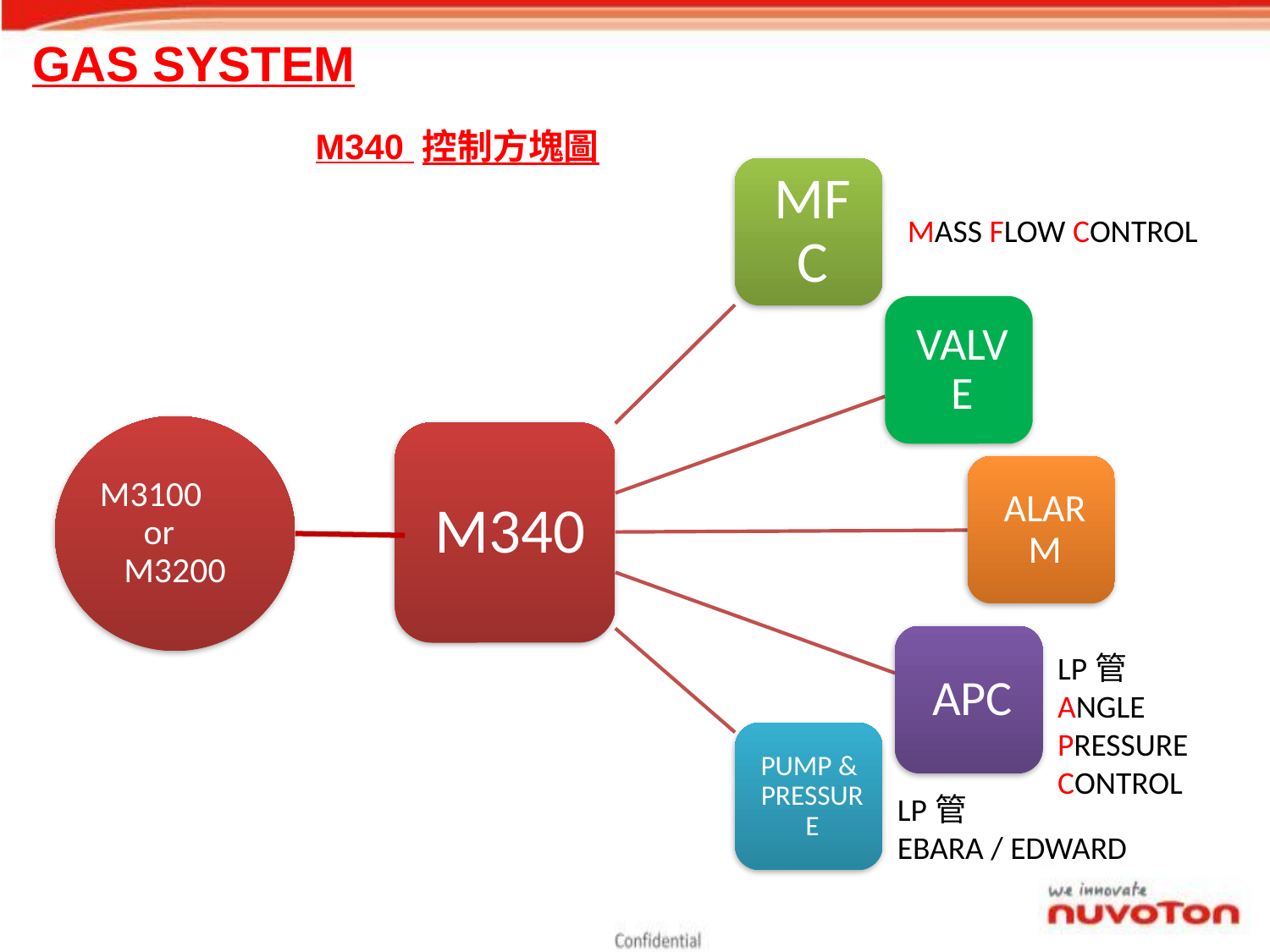

GAS SYSTEM
M340 控制方塊圖
M340
MFC
APC
PUMP &  PRESSURE
ALARM
VALVE
MASS FLOW CONTROL

M3100       or     M3200
LP管
ANGLE PRESSURE CONTROL
LP管
EBARA / EDWARD